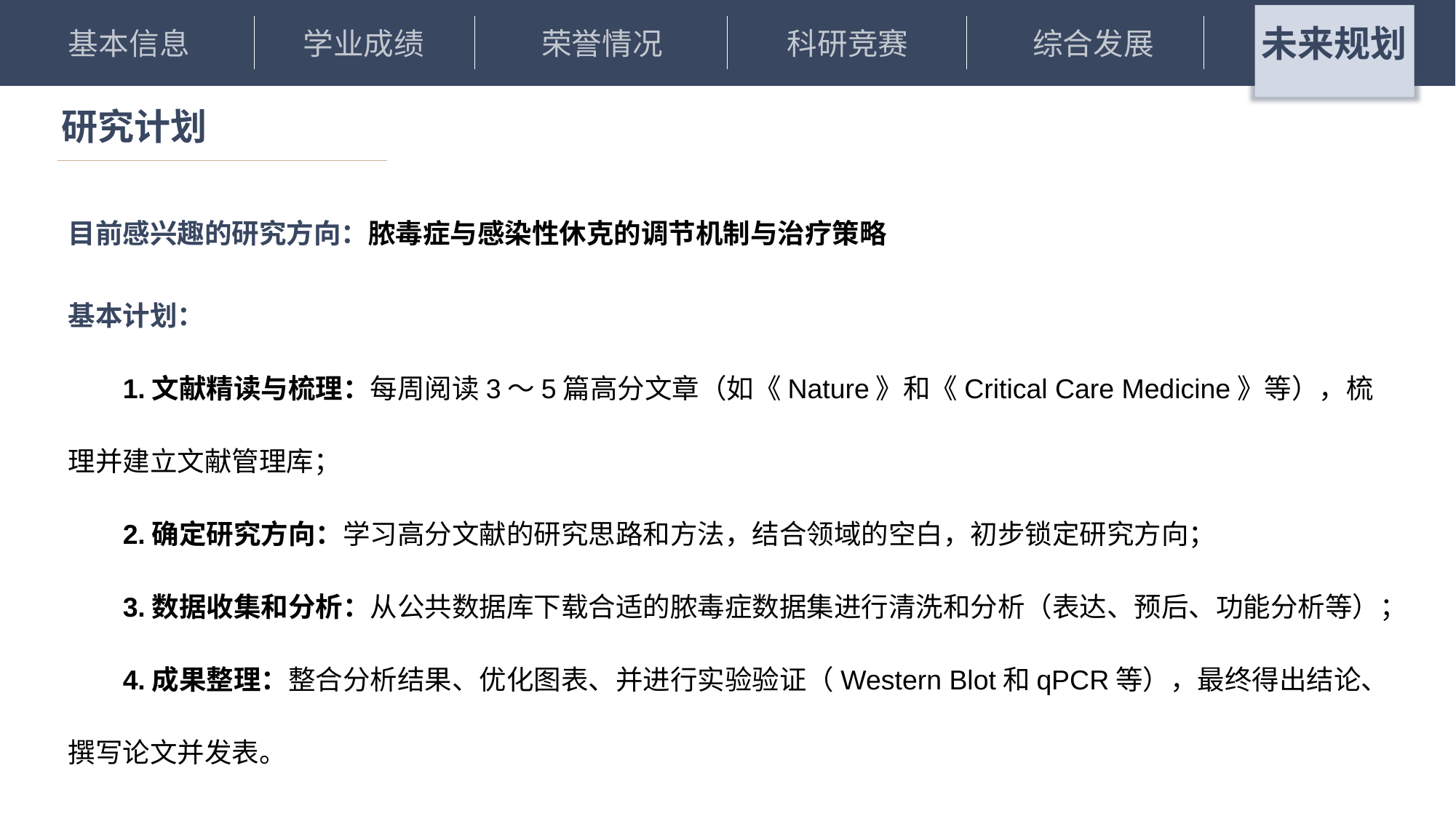

未来规划
荣誉情况
科研竞赛
基本信息
学业成绩
综合发展
# 研究计划
目前感兴趣的研究方向：脓毒症与感染性休克的调节机制与治疗策略
基本计划：
1.文献精读与梳理：每周阅读3～5篇高分文章（如《Nature》和《Critical Care Medicine》等），梳理并建立文献管理库；
2.确定研究方向：学习高分文献的研究思路和方法，结合领域的空白，初步锁定研究方向；
3.数据收集和分析：从公共数据库下载合适的脓毒症数据集进行清洗和分析（表达、预后、功能分析等）；
4.成果整理：整合分析结果、优化图表、并进行实验验证（Western Blot和qPCR等），最终得出结论、撰写论文并发表。